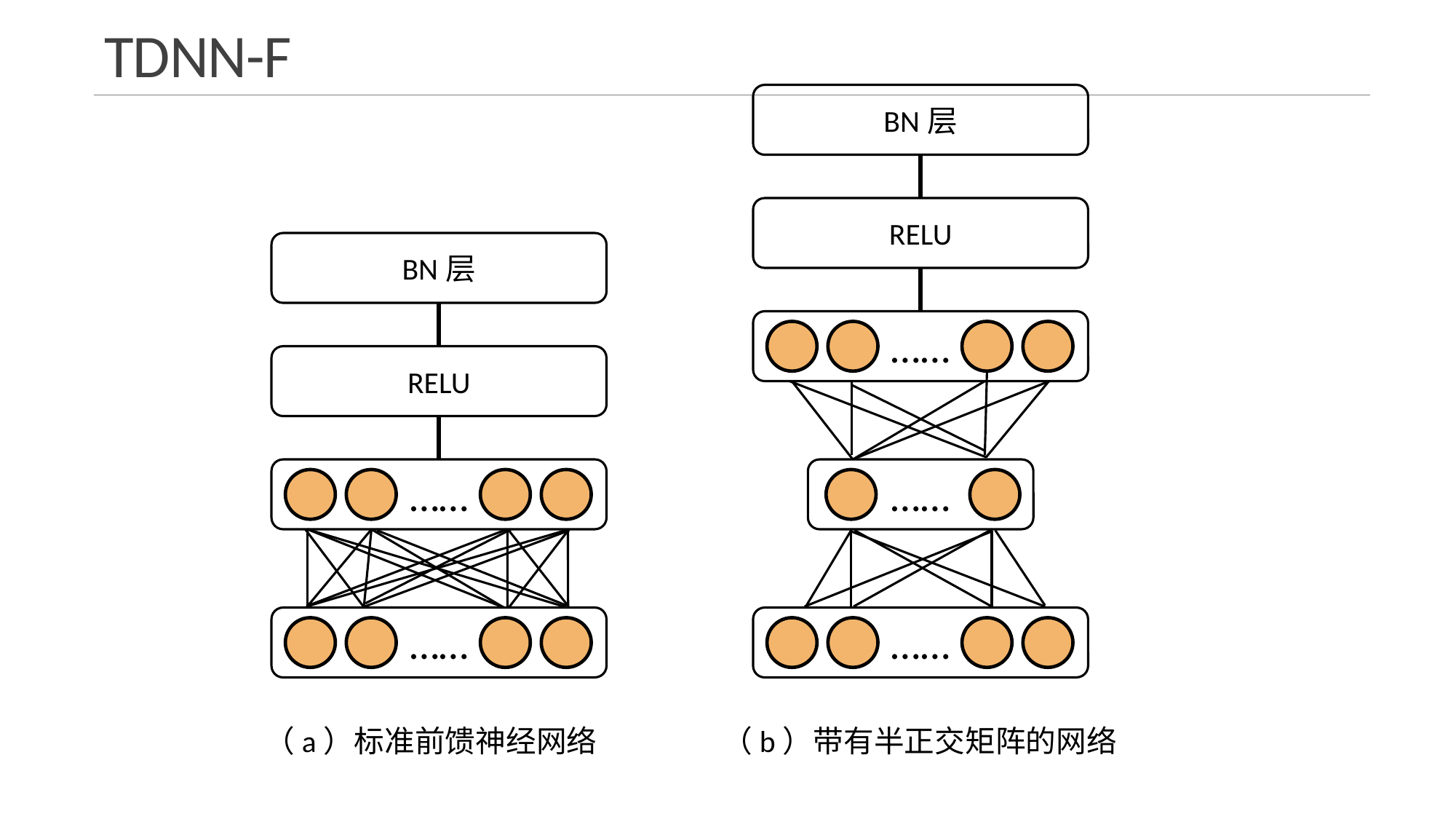

# TDNN-F
BN层

RELU
BN层
……

RELU
……
……

……
……

（a）标准前馈神经网络
（b）带有半正交矩阵的网络